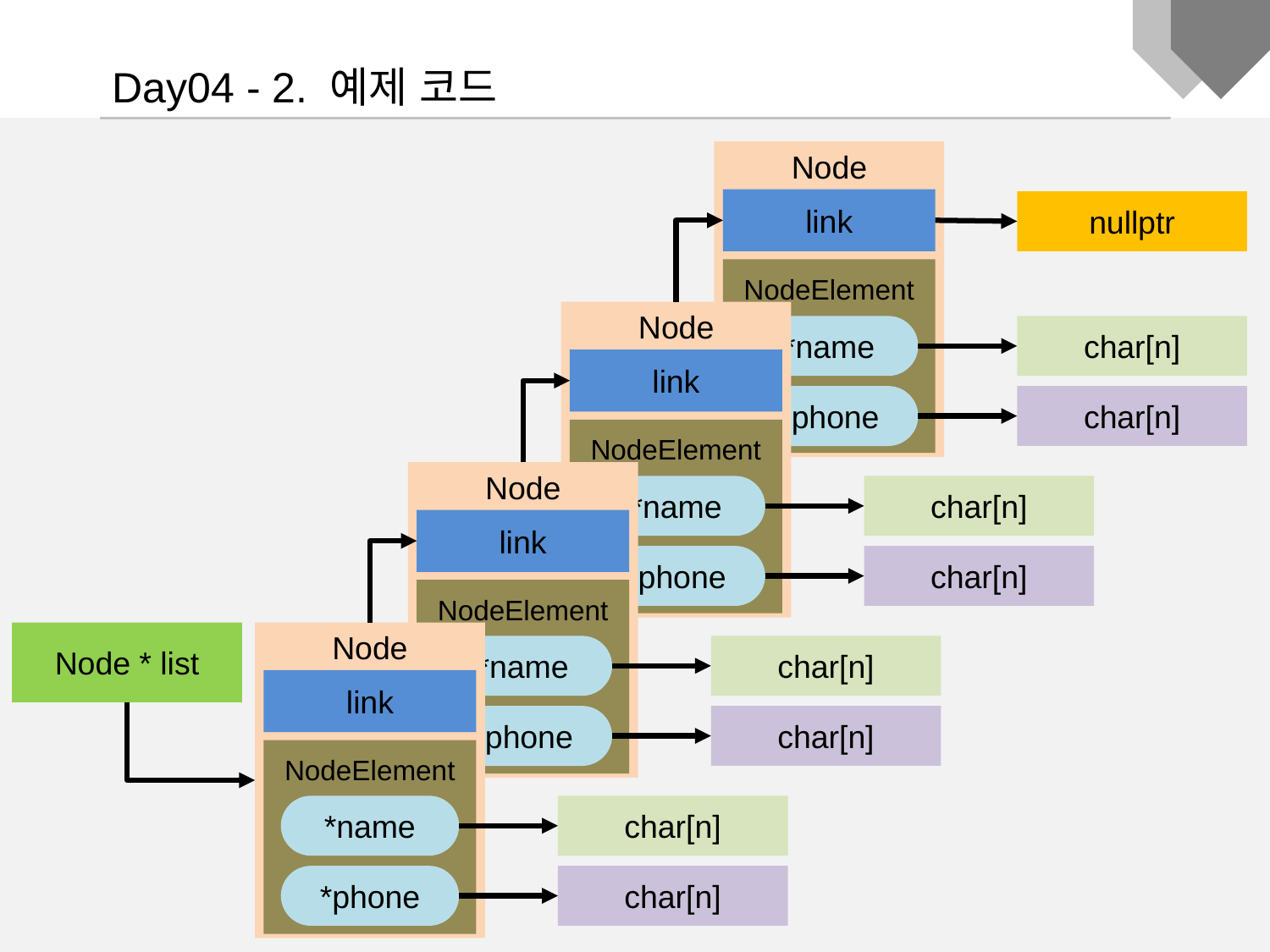

Day04 - 2. 예제 코드
Node

link
NodeElement

*name
char[n]
*phone
char[n]
nullptr
Node

link
NodeElement

*name
char[n]
*phone
char[n]
Node

link
NodeElement

*name
char[n]
*phone
char[n]
Node * list
Node

link
NodeElement

*name
char[n]
*phone
char[n]